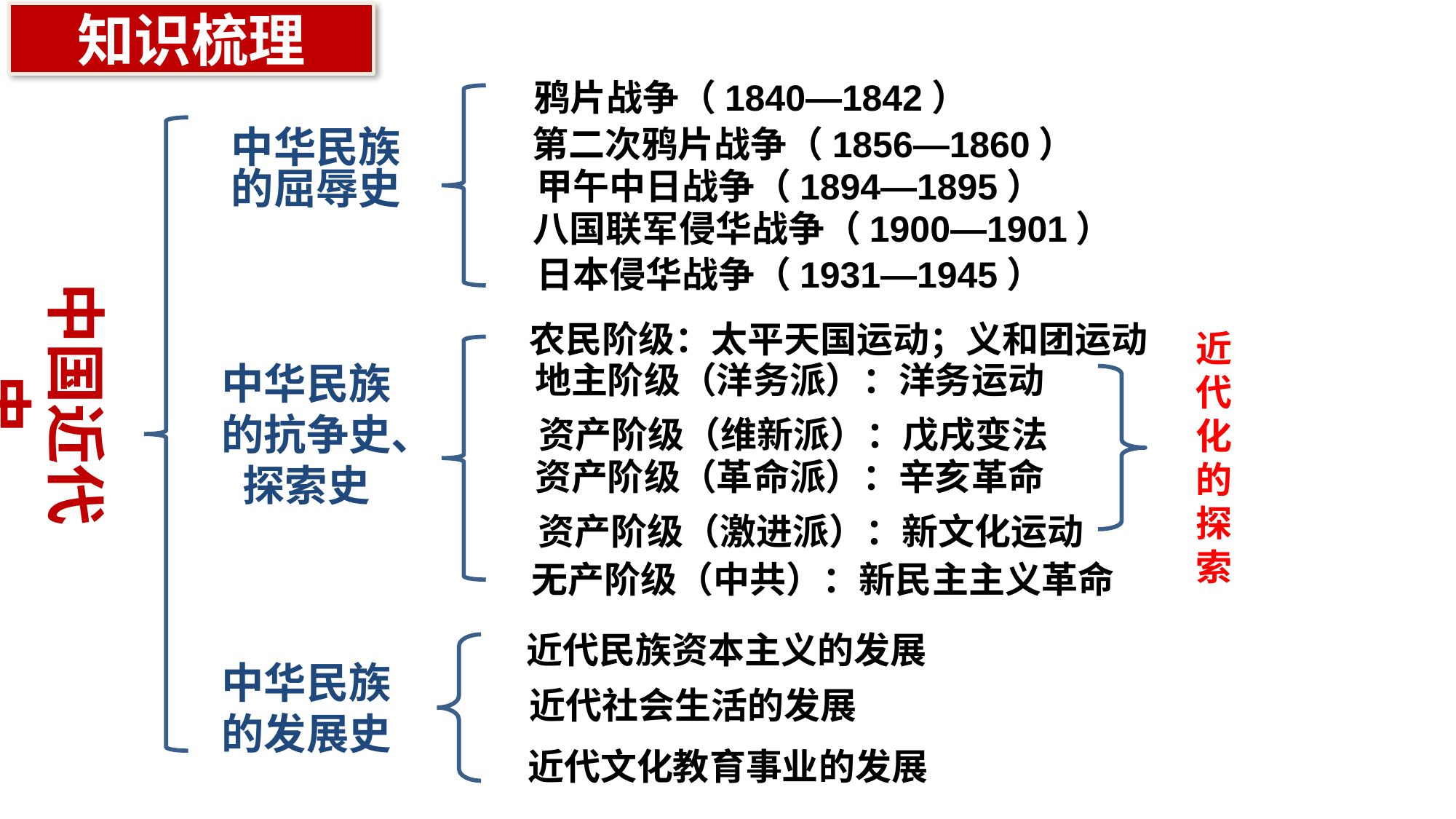

知识梳理
鸦片战争（1840—1842）
第二次鸦片战争（1856—1860）
甲午中日战争（1894—1895）
八国联军侵华战争（1900—1901）
日本侵华战争（1931—1945）

中华民族
的屈辱史
中国近代史
农民阶级：太平天国运动；义和团运动
近代化的探索

中华民族 的抗争史、探索史
地主阶级（洋务派）：洋务运动

资产阶级（维新派）：戊戌变法
资产阶级（革命派）：辛亥革命
资产阶级（激进派）：新文化运动
无产阶级（中共）：新民主主义革命
近代民族资本主义的发展

中华民族 的发展史
近代社会生活的发展
近代文化教育事业的发展